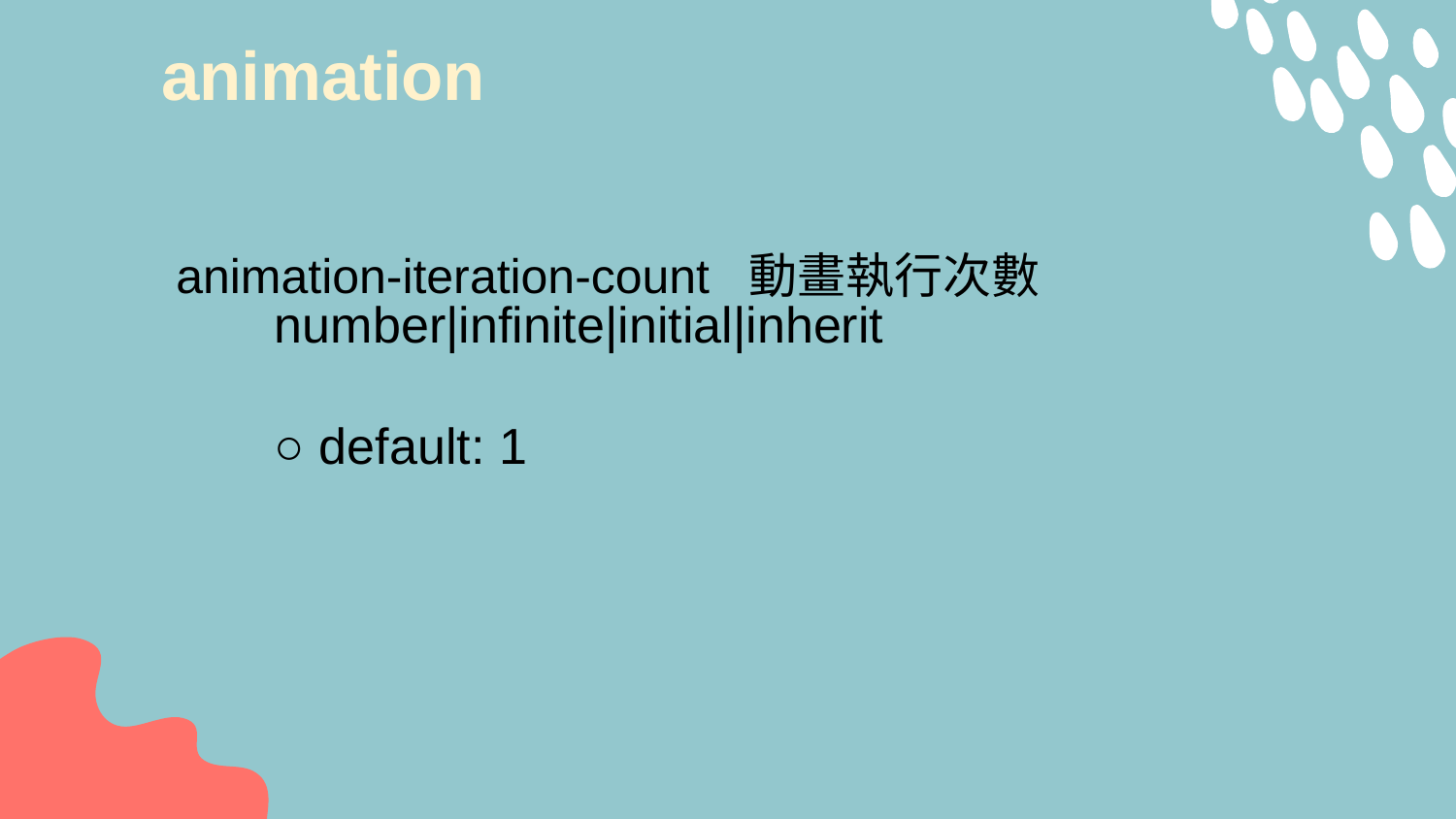

# animation
animation-iteration-count  動畫執行次數
number|infinite|initial|inherit

○ default: 1